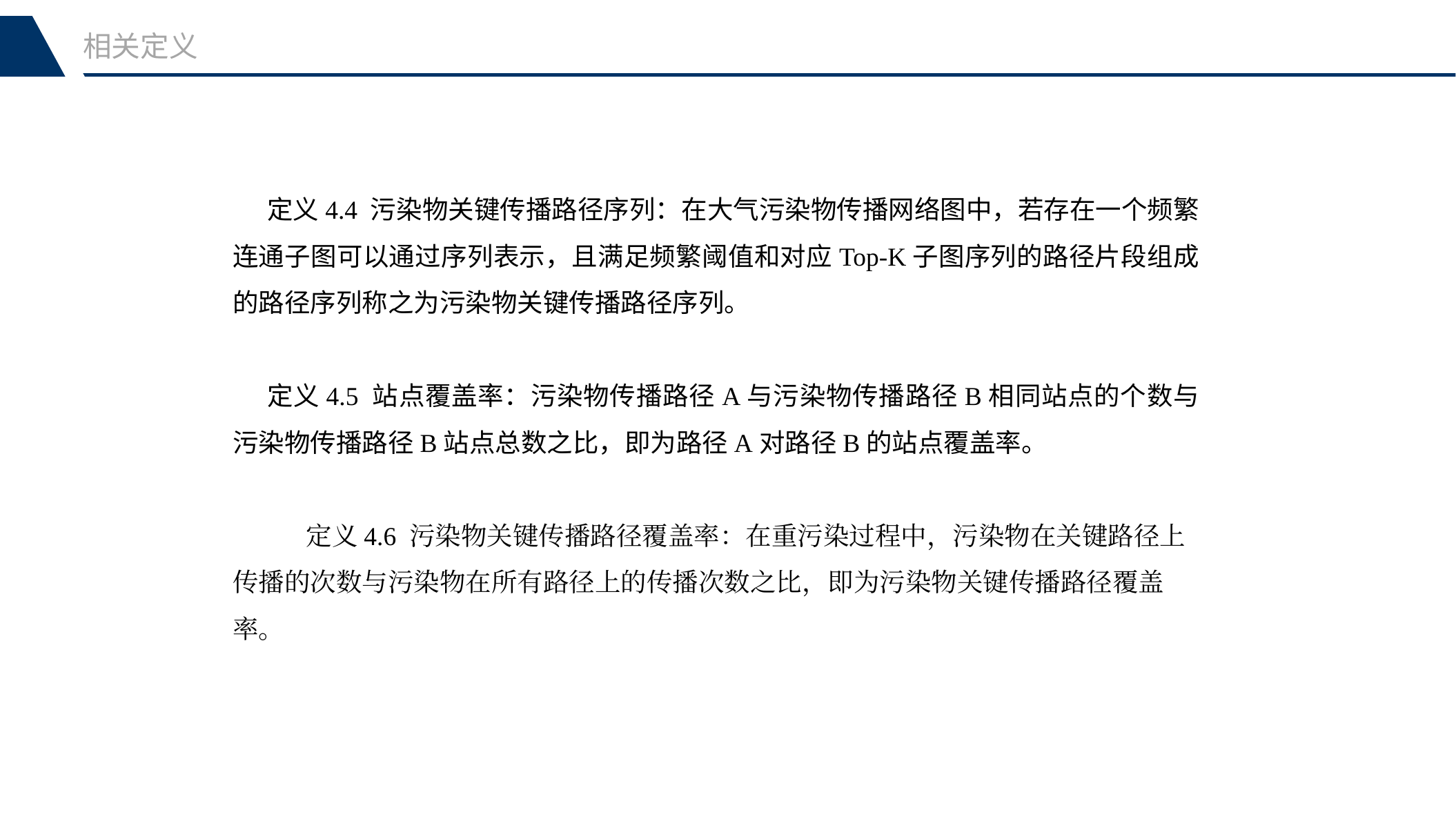

相关定义

定义4.4 污染物关键传播路径序列：在大气污染物传播网络图中，若存在一个频繁连通子图可以通过序列表示，且满足频繁阈值和对应Top-K子图序列的路径片段组成的路径序列称之为污染物关键传播路径序列。

定义4.5 站点覆盖率：污染物传播路径A与污染物传播路径B相同站点的个数与污染物传播路径B站点总数之比，即为路径A对路径B的站点覆盖率。

     定义4.6 污染物关键传播路径覆盖率：在重污染过程中，污染物在关键路径上传播的次数与污染物在所有路径上的传播次数之比，即为污染物关键传播路径覆盖率。